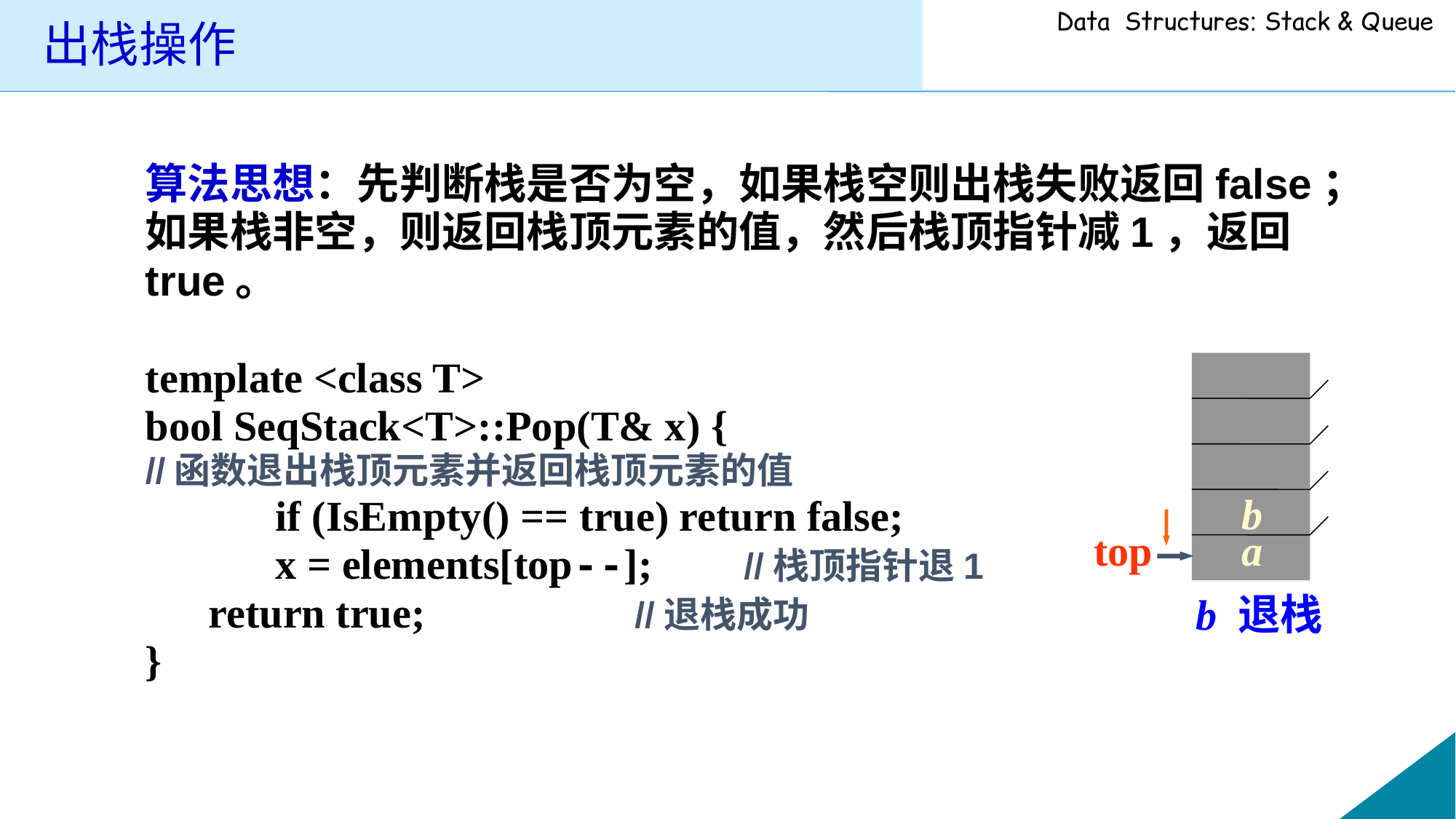

# 出栈操作

算法思想：先判断栈是否为空，如果栈空则出栈失败返回false；如果栈非空，则返回栈顶元素的值，然后栈顶指针减1，返回true。

template <class T>
bool SeqStack<T>::Pop(T& x) {
//函数退出栈顶元素并返回栈顶元素的值
	  if (IsEmpty() == true) return false;
	  x = elements[top--];	     //栈顶指针退1
      return true;		     //退栈成功
}

b

top
a

b 退栈